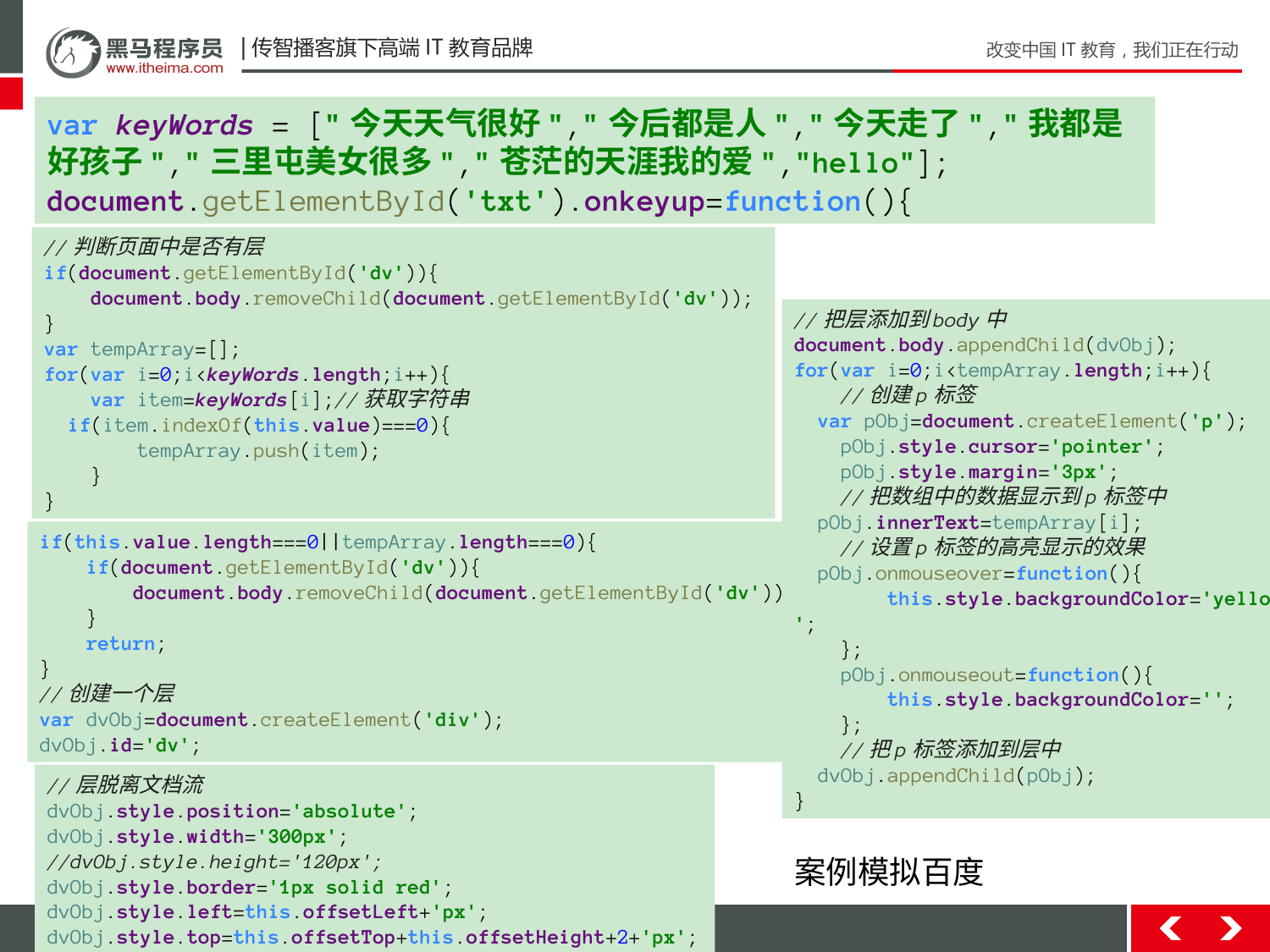

var keyWords = ["今天天气很好","今后都是人","今天走了","我都是好孩子","三里屯美女很多","苍茫的天涯我的爱","hello"];
document.getElementById('txt').onkeyup=function(){
//判断页面中是否有层
if(document.getElementById('dv')){
    document.body.removeChild(document.getElementById('dv'));
}
var tempArray=[];
for(var i=0;i<keyWords.length;i++){
    var item=keyWords[i];//获取字符串
    if(item.indexOf(this.value)===0){
        tempArray.push(item);
    }
}
//把层添加到body中
document.body.appendChild(dvObj);
for(var i=0;i<tempArray.length;i++){
    //创建p标签
    var pObj=document.createElement('p');
    pObj.style.cursor='pointer';
    pObj.style.margin='3px';
    //把数组中的数据显示到p标签中
    pObj.innerText=tempArray[i];
    //设置p标签的高亮显示的效果
    pObj.onmouseover=function(){
        this.style.backgroundColor='yellow';
    };
    pObj.onmouseout=function(){
        this.style.backgroundColor='';
    };
    //把p标签添加到层中
    dvObj.appendChild(pObj);
}
if(this.value.length===0||tempArray.length===0){
    if(document.getElementById('dv')){
        document.body.removeChild(document.getElementById('dv'));
    }
    return;
}
//创建一个层
var dvObj=document.createElement('div');
dvObj.id='dv';
//层脱离文档流
dvObj.style.position='absolute';
dvObj.style.width='300px';
//dvObj.style.height='120px';
dvObj.style.border='1px solid red';
dvObj.style.left=this.offsetLeft+'px';
dvObj.style.top=this.offsetTop+this.offsetHeight+2+'px';
案例模拟百度